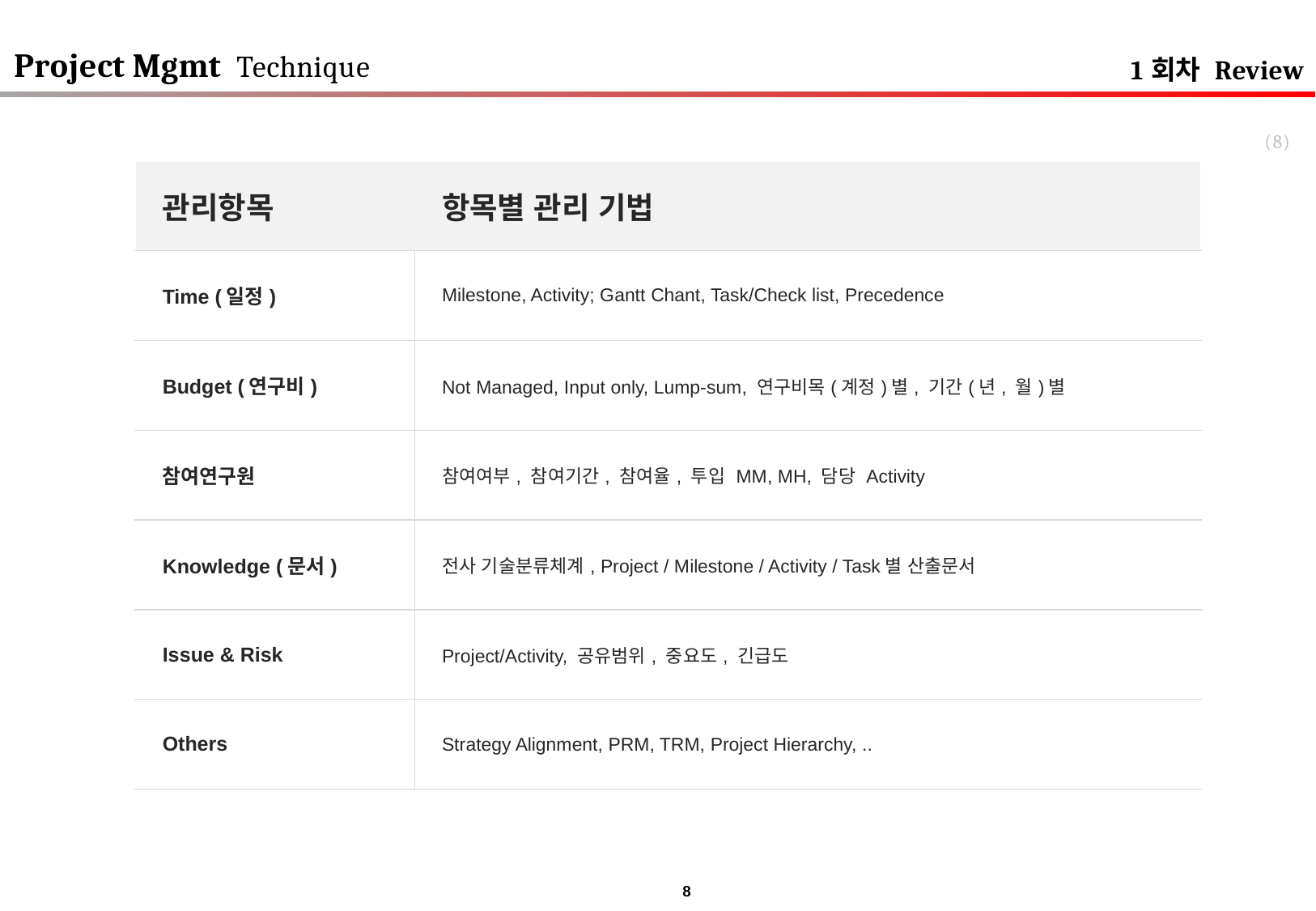

Project Mgmt  Technique
1회차 Review
(8)
| 관리항목 | 항목별 관리 기법 |
| --- | --- |
| Time (일정) | Milestone, Activity; Gantt Chant, Task/Check list, Precedence |
| Budget (연구비) | Not Managed, Input only, Lump-sum, 연구비목(계정)별, 기간(년, 월)별 |
| 참여연구원 | 참여여부, 참여기간, 참여율, 투입 MM, MH, 담당 Activity |
| Knowledge (문서) | 전사 기술분류체계, Project / Milestone / Activity / Task별 산출문서 |
| Issue & Risk | Project/Activity, 공유범위, 중요도, 긴급도 |
| Others | Strategy Alignment, PRM, TRM, Project Hierarchy, .. |
8